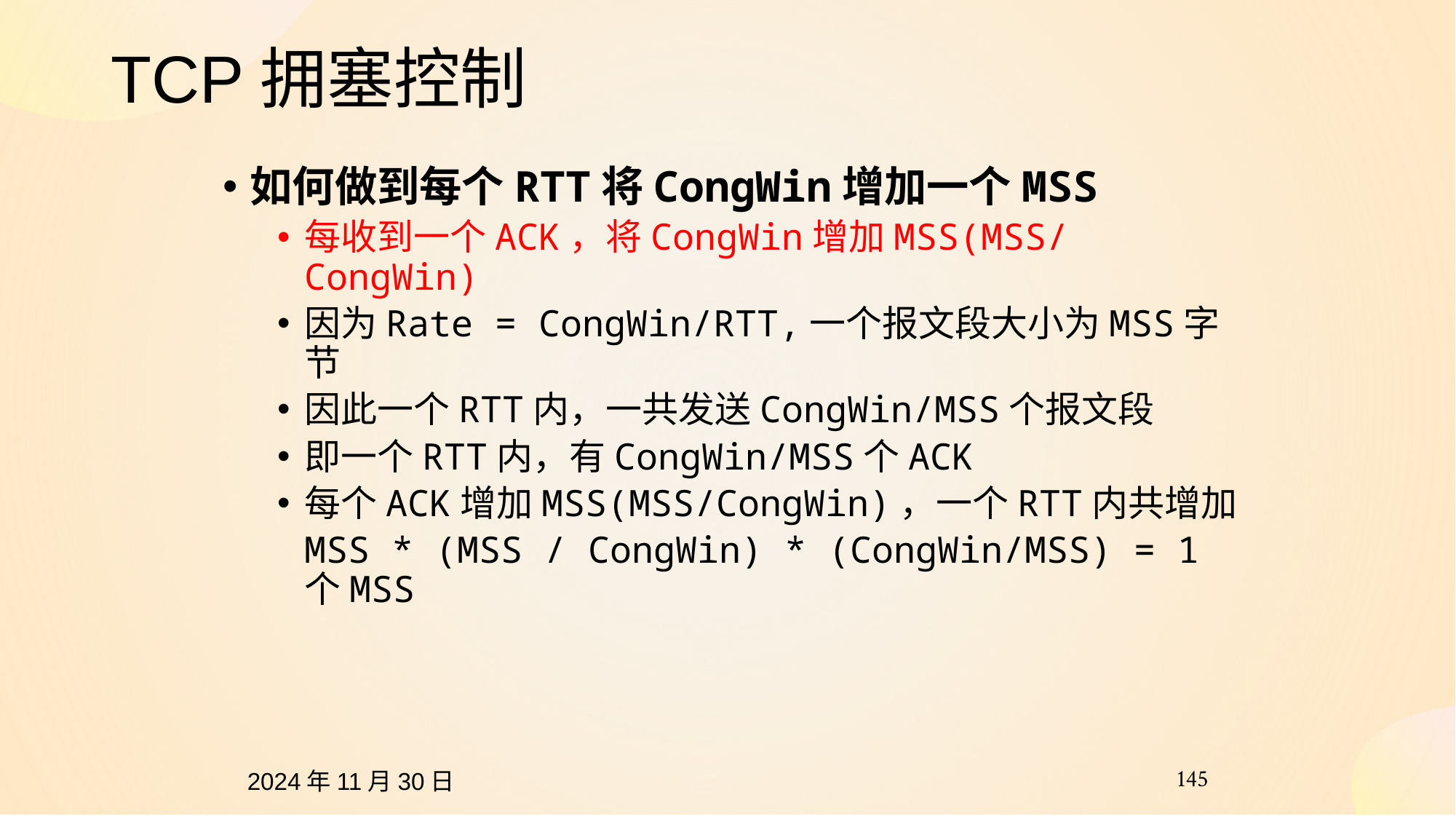

TCP拥塞控制
如何做到每个RTT将CongWin增加一个MSS
每收到一个ACK，将CongWin增加MSS(MSS/CongWin)
因为Rate = CongWin/RTT,一个报文段大小为MSS字节
因此一个RTT内，一共发送CongWin/MSS个报文段
即一个RTT内，有CongWin/MSS个ACK
每个ACK增加MSS(MSS/CongWin)，一个RTT内共增加
	MSS * (MSS / CongWin) * (CongWin/MSS) = 1个MSS
145
2024年11月30日